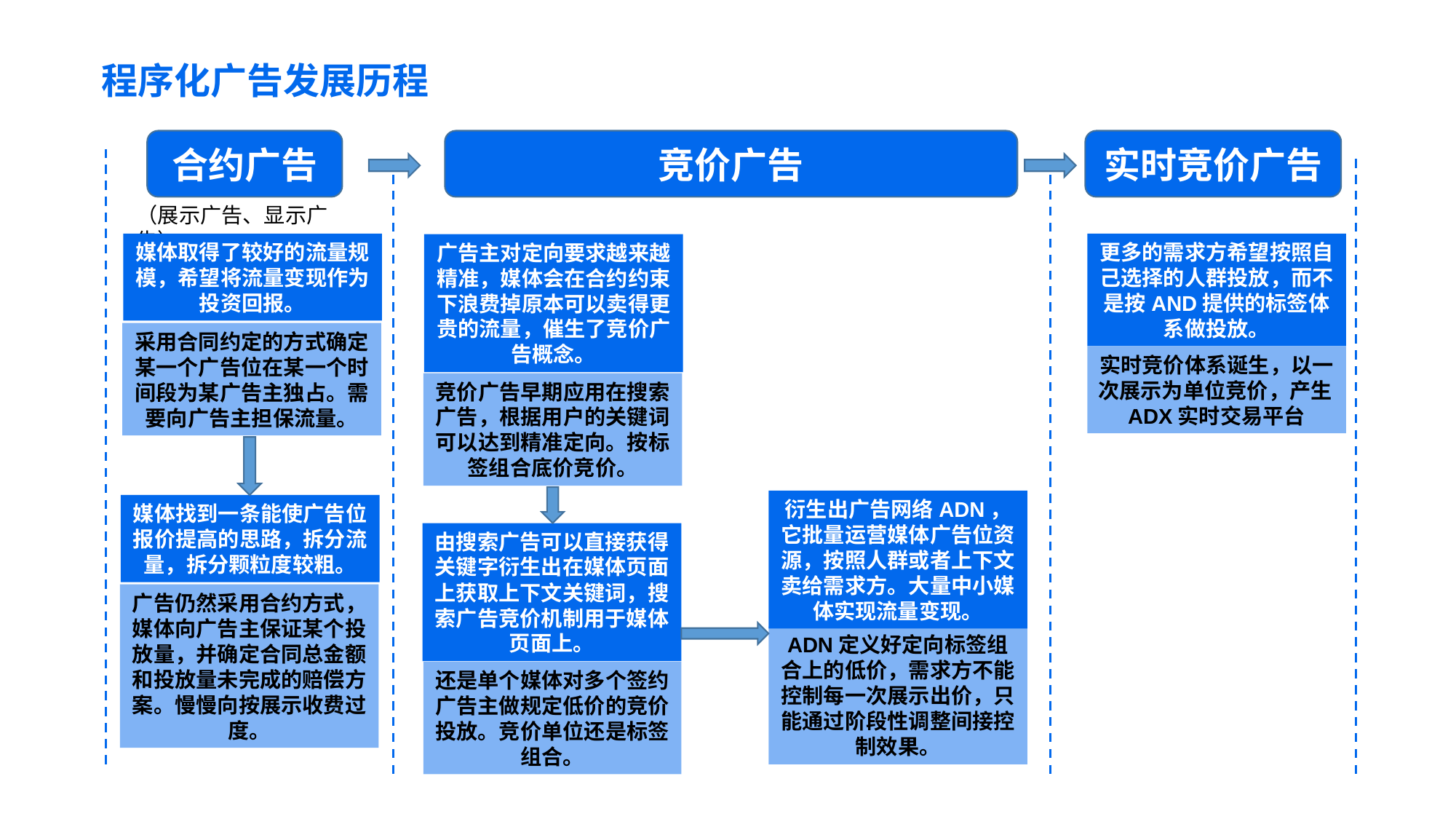

程序化广告发展历程
合约广告
竞价广告
实时竞价广告

（展示广告、显示广告）
媒体取得了较好的流量规模，希望将流量变现作为投资回报。
更多的需求方希望按照自己选择的人群投放，而不是按AND提供的标签体系做投放。
广告主对定向要求越来越精准，媒体会在合约约束下浪费掉原本可以卖得更贵的流量，催生了竞价广告概念。
采用合同约定的方式确定某一个广告位在某一个时间段为某广告主独占。需要向广告主担保流量。
实时竞价体系诞生，以一次展示为单位竞价，产生ADX实时交易平台
竞价广告早期应用在搜索广告，根据用户的关键词可以达到精准定向。按标签组合底价竞价。

衍生出广告网络ADN，它批量运营媒体广告位资源，按照人群或者上下文卖给需求方。大量中小媒体实现流量变现。
媒体找到一条能使广告位报价提高的思路，拆分流量，拆分颗粒度较粗。
由搜索广告可以直接获得关键字衍生出在媒体页面上获取上下文关键词，搜索广告竞价机制用于媒体页面上。
广告仍然采用合约方式，媒体向广告主保证某个投放量，并确定合同总金额和投放量未完成的赔偿方案。慢慢向按展示收费过度。

ADN定义好定向标签组合上的低价，需求方不能控制每一次展示出价，只能通过阶段性调整间接控制效果。
还是单个媒体对多个签约广告主做规定低价的竞价投放。竞价单位还是标签组合。